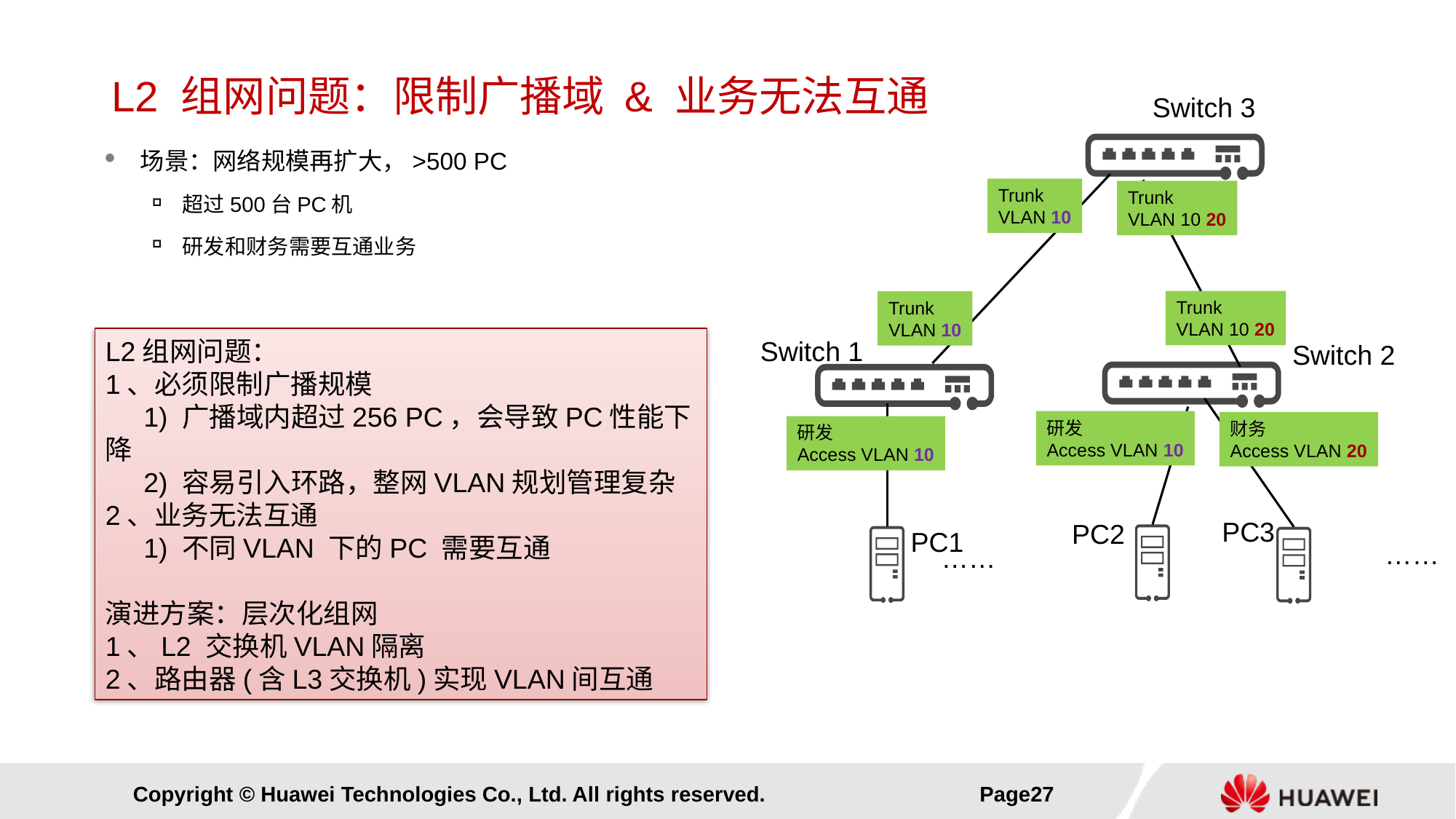

# L2 组网问题：限制广播域 & 业务无法互通
Switch 3
场景：网络规模再扩大，>500 PC
超过500台PC机
研发和财务需要互通业务

Trunk
VLAN 10
Trunk
VLAN 10 20
Trunk
VLAN 10 20
Trunk
VLAN 10
L2组网问题：
1、必须限制广播规模
     1) 广播域内超过256 PC，会导致PC性能下降
     2) 容易引入环路，整网VLAN规划管理复杂
2、业务无法互通
     1) 不同VLAN 下的PC 需要互通

演进方案：层次化组网
1、L2 交换机VLAN隔离
2、路由器(含L3交换机)实现VLAN间互通
Switch 1
Switch 2

研发
Access VLAN 10
财务
Access VLAN 20
研发
Access VLAN 10
PC3
PC2
PC1

……
……
Page27